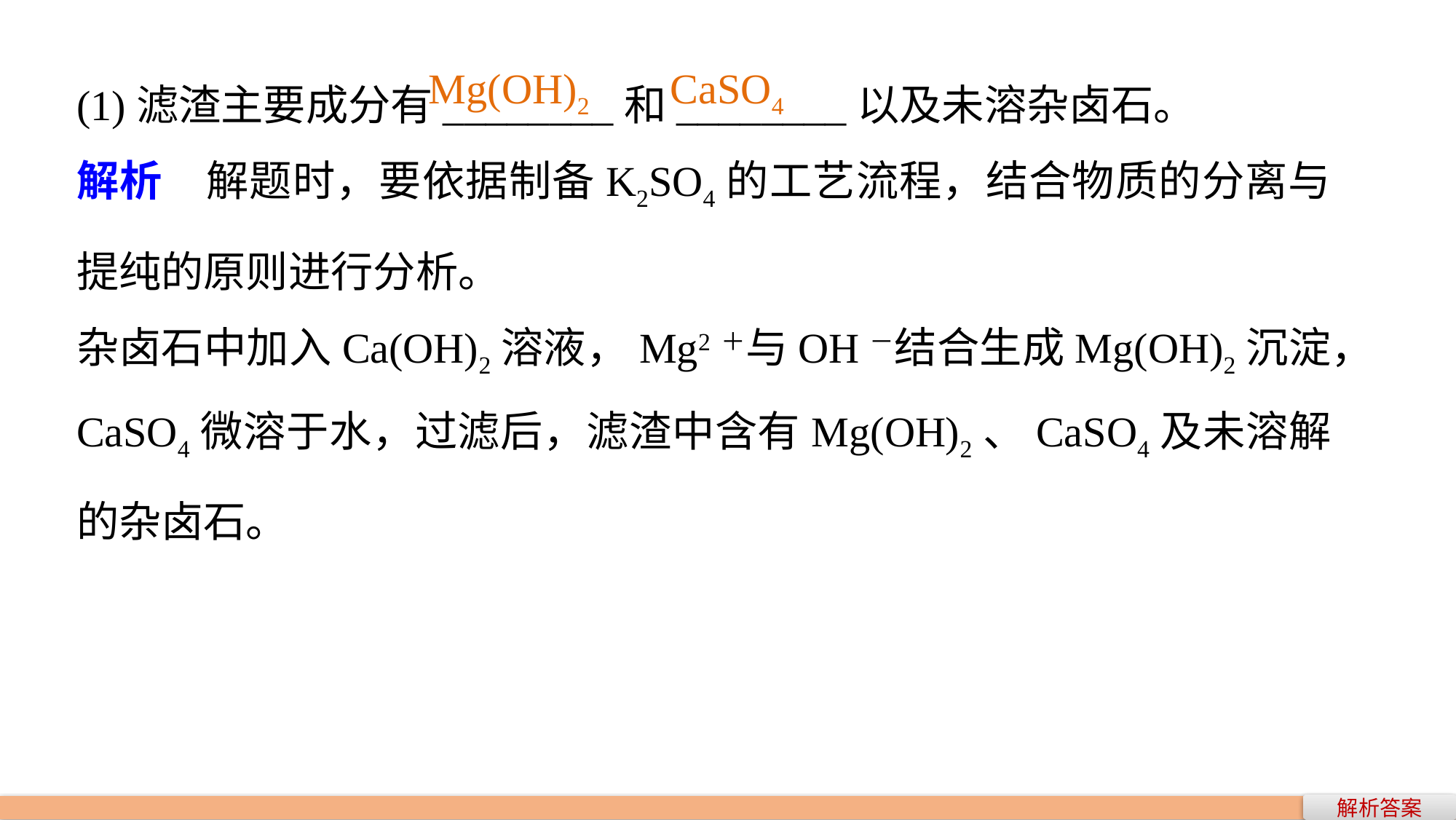

(1)滤渣主要成分有________和________以及未溶杂卤石。
解析　解题时，要依据制备K2SO4的工艺流程，结合物质的分离与提纯的原则进行分析。
杂卤石中加入Ca(OH)2溶液，Mg2＋与OH－结合生成Mg(OH)2沉淀，CaSO4微溶于水，过滤后，滤渣中含有Mg(OH)2、CaSO4及未溶解的杂卤石。
Mg(OH)2
CaSO4
解析答案